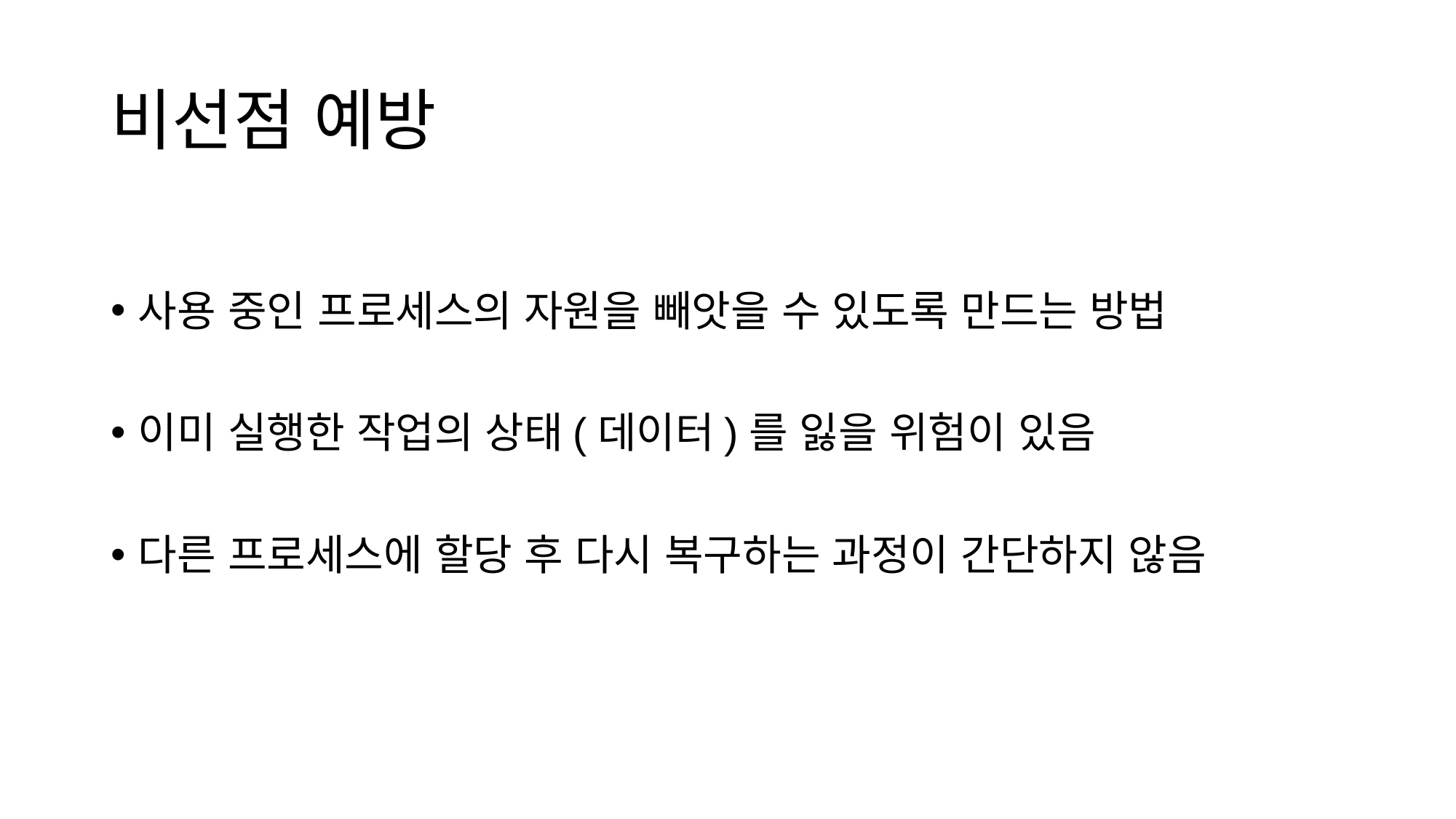

# 비선점 예방

사용 중인 프로세스의 자원을 빼앗을 수 있도록 만드는 방법

이미 실행한 작업의 상태(데이터)를 잃을 위험이 있음

다른 프로세스에 할당 후 다시 복구하는 과정이 간단하지 않음